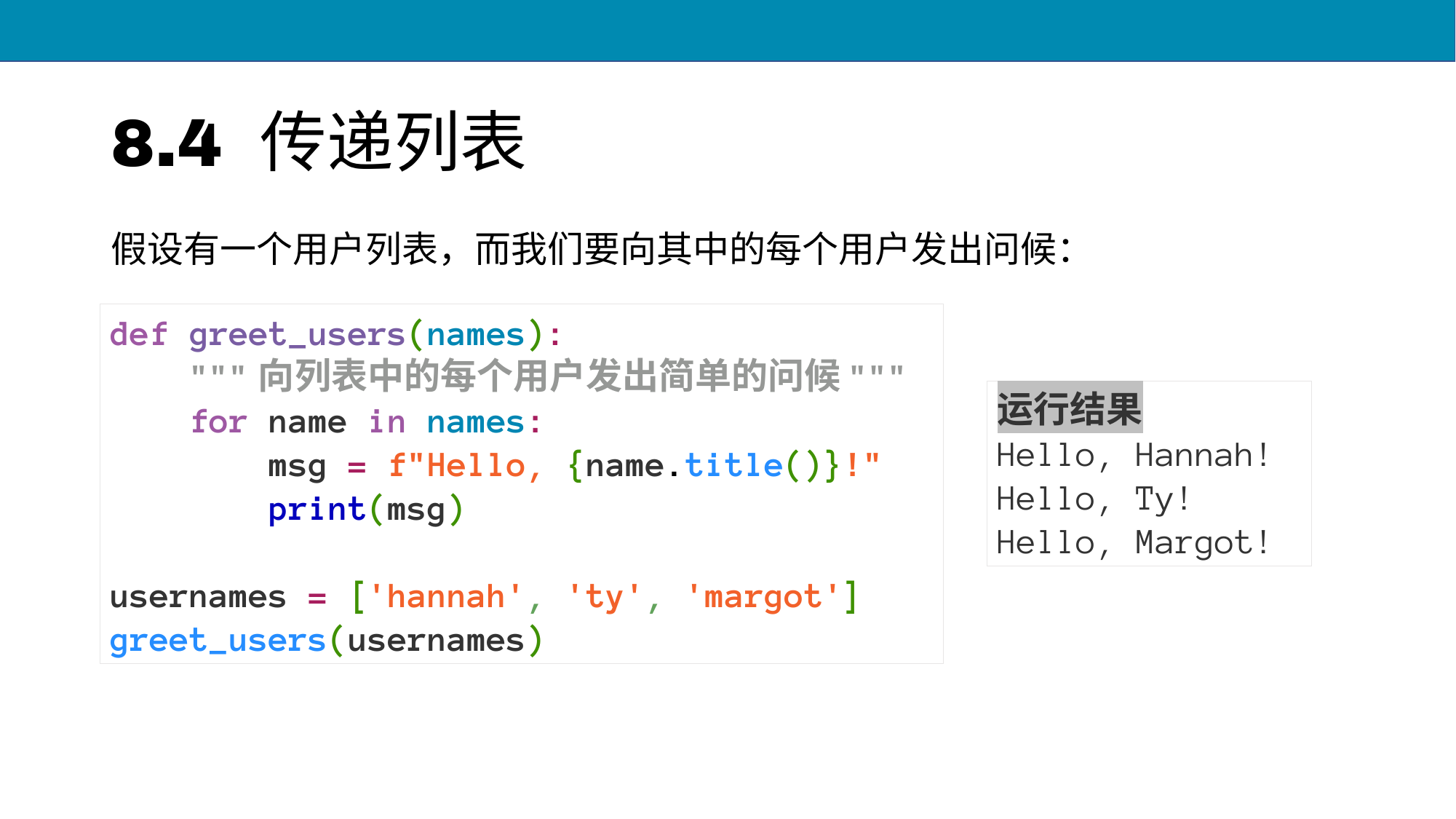

# 8.4 传递列表
假设有一个用户列表，而我们要向其中的每个用户发出问候：
def greet_users(names):
    """向列表中的每个用户发出简单的问候"""
    for name in names:
        msg = f"Hello, {name.title()}!"
        print(msg)
usernames = ['hannah', 'ty', 'margot']
greet_users(usernames)
运行结果
Hello, Hannah!
Hello, Ty!
Hello, Margot!